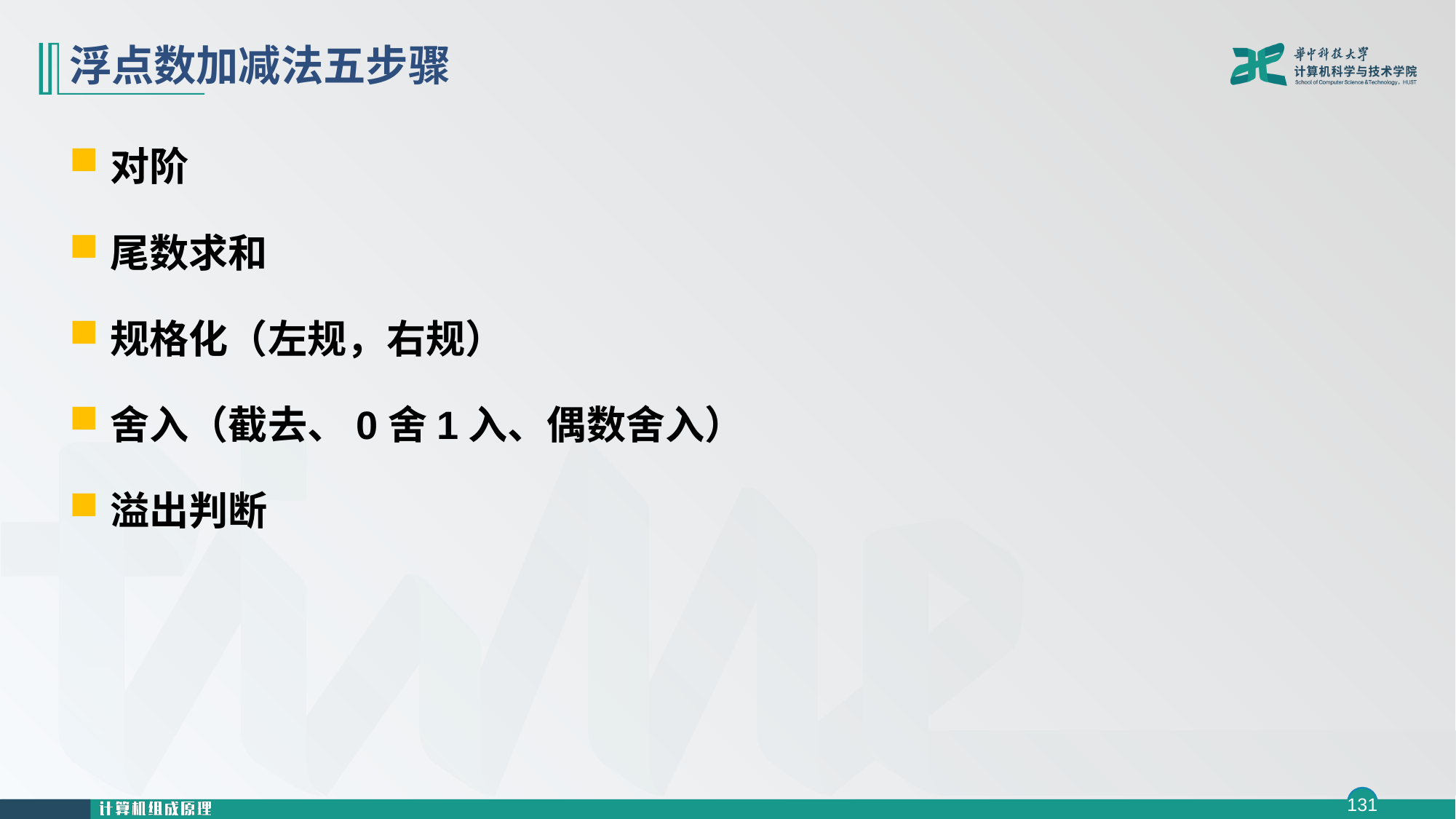

# 浮点数加减法五步骤
对阶
尾数求和
规格化（左规，右规）
舍入（截去、0舍1入、偶数舍入）
溢出判断